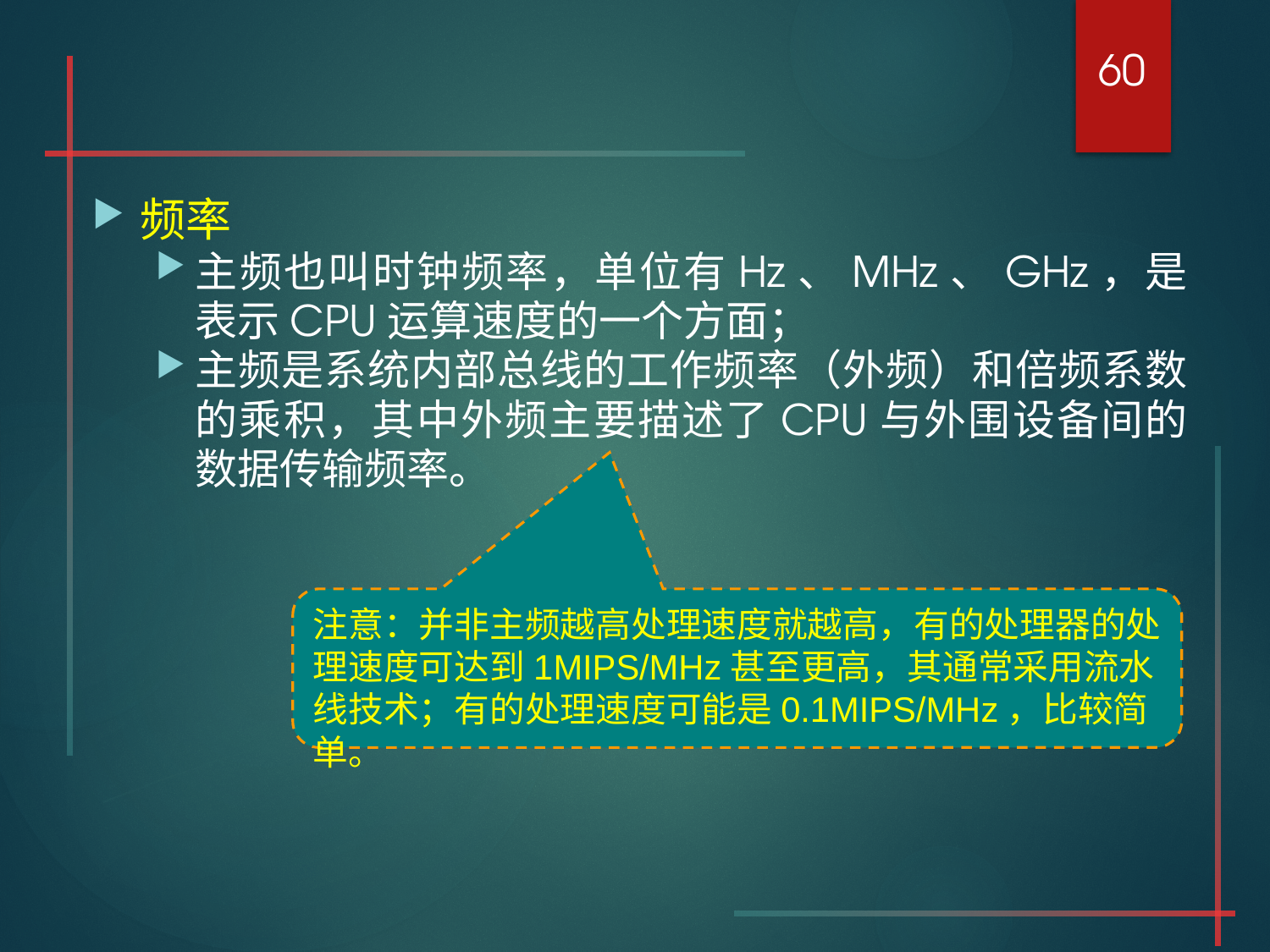

60
#
频率
主频也叫时钟频率，单位有Hz、MHz、GHz，是表示CPU运算速度的一个方面；
主频是系统内部总线的工作频率（外频）和倍频系数的乘积，其中外频主要描述了CPU与外围设备间的数据传输频率。
注意：并非主频越高处理速度就越高，有的处理器的处理速度可达到1MIPS/MHz甚至更高，其通常采用流水线技术；有的处理速度可能是0.1MIPS/MHz，比较简单。